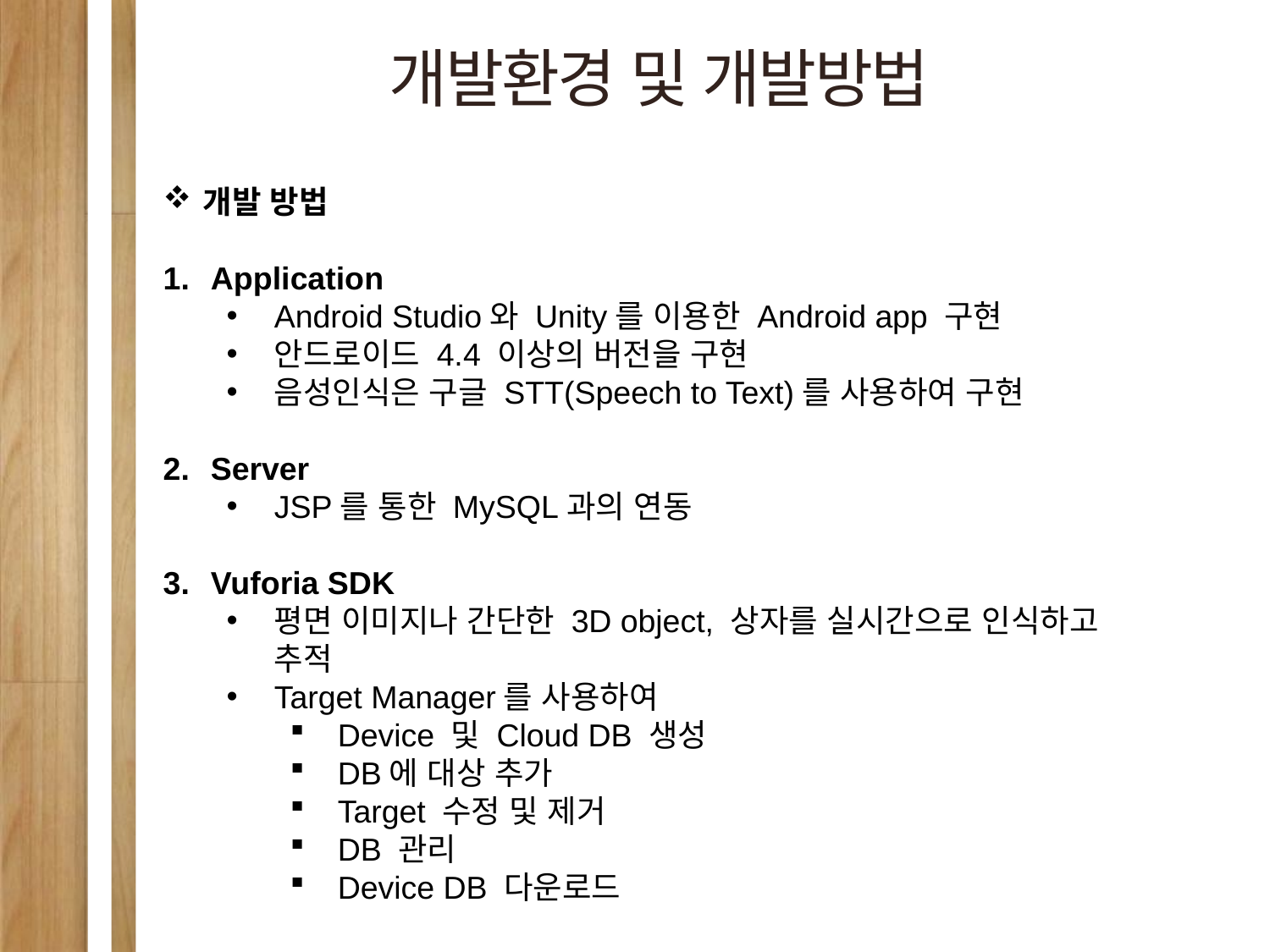

개발환경 및 개발방법
개발 방법

Application
Android Studio와 Unity를 이용한 Android app 구현
안드로이드 4.4 이상의 버전을 구현
음성인식은 구글 STT(Speech to Text)를 사용하여 구현

Server
JSP를 통한 MySQL과의 연동

Vuforia SDK
평면 이미지나 간단한 3D object, 상자를 실시간으로 인식하고 추적
Target Manager를 사용하여
Device 및 Cloud DB 생성
DB에 대상 추가
Target 수정 및 제거
DB 관리
Device DB 다운로드